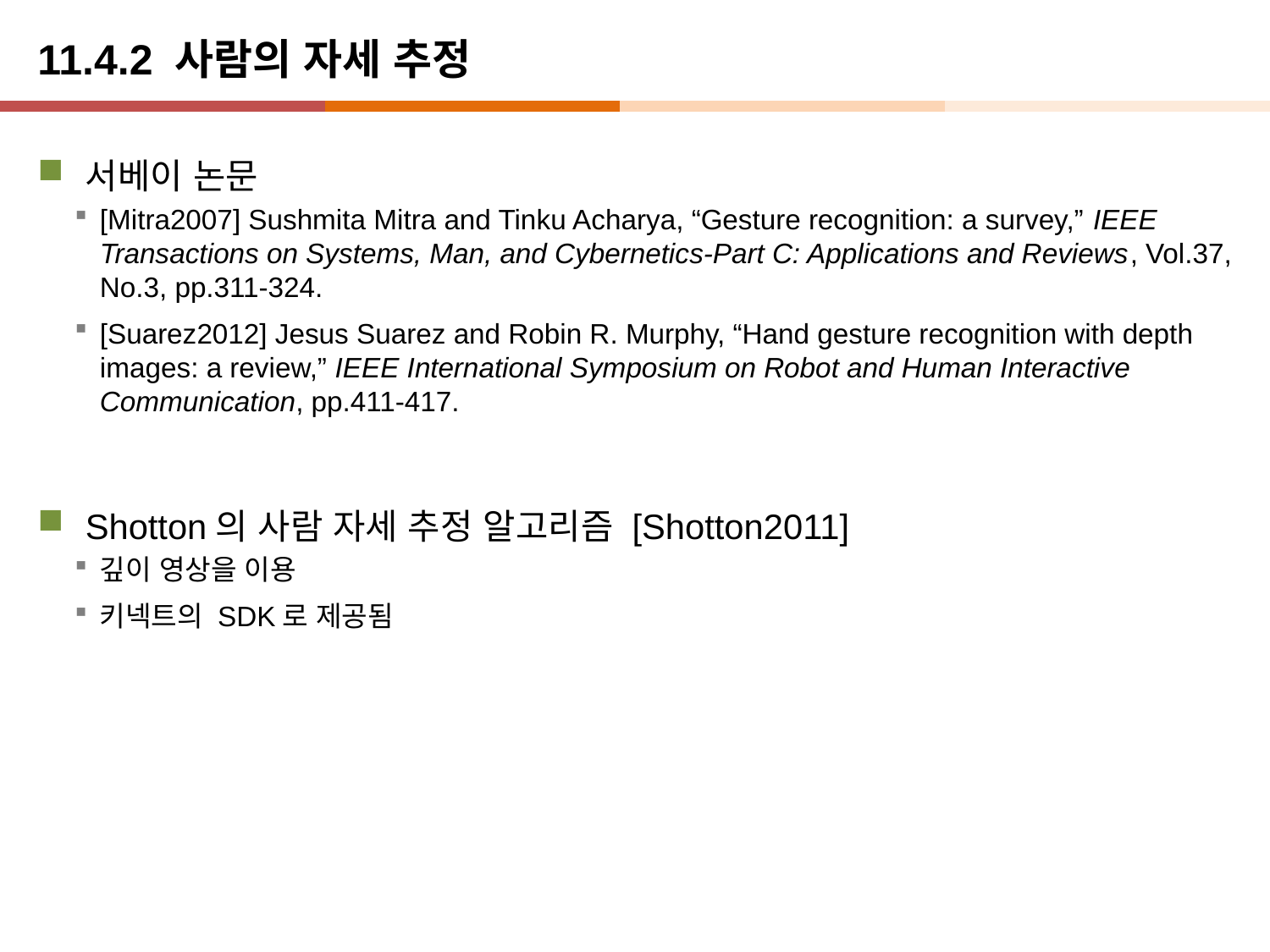

# 11.4.2 사람의 자세 추정
서베이 논문
[Mitra2007] Sushmita Mitra and Tinku Acharya, “Gesture recognition: a survey,” IEEE Transactions on Systems, Man, and Cybernetics-Part C: Applications and Reviews, Vol.37, No.3, pp.311-324.
[Suarez2012] Jesus Suarez and Robin R. Murphy, “Hand gesture recognition with depth images: a review,” IEEE International Symposium on Robot and Human Interactive Communication, pp.411-417.

Shotton의 사람 자세 추정 알고리즘 [Shotton2011]
깊이 영상을 이용
키넥트의 SDK로 제공됨